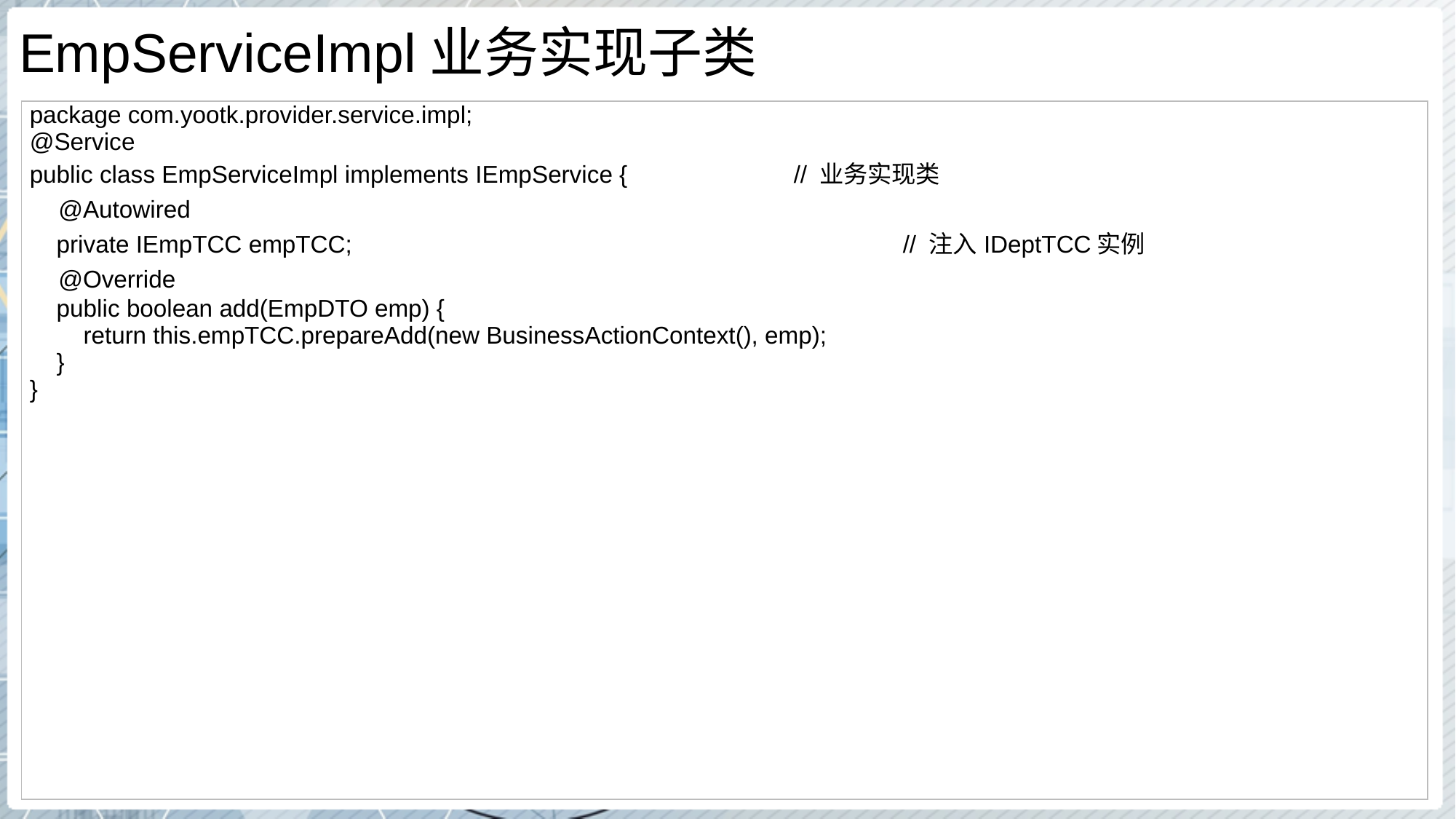

# EmpServiceImpl业务实现子类
| package com.yootk.provider.service.impl; @Service public class EmpServiceImpl implements IEmpService { // 业务实现类 @Autowired private IEmpTCC empTCC; // 注入IDeptTCC实例 @Override public boolean add(EmpDTO emp) { return this.empTCC.prepareAdd(new BusinessActionContext(), emp); } } |
| --- |